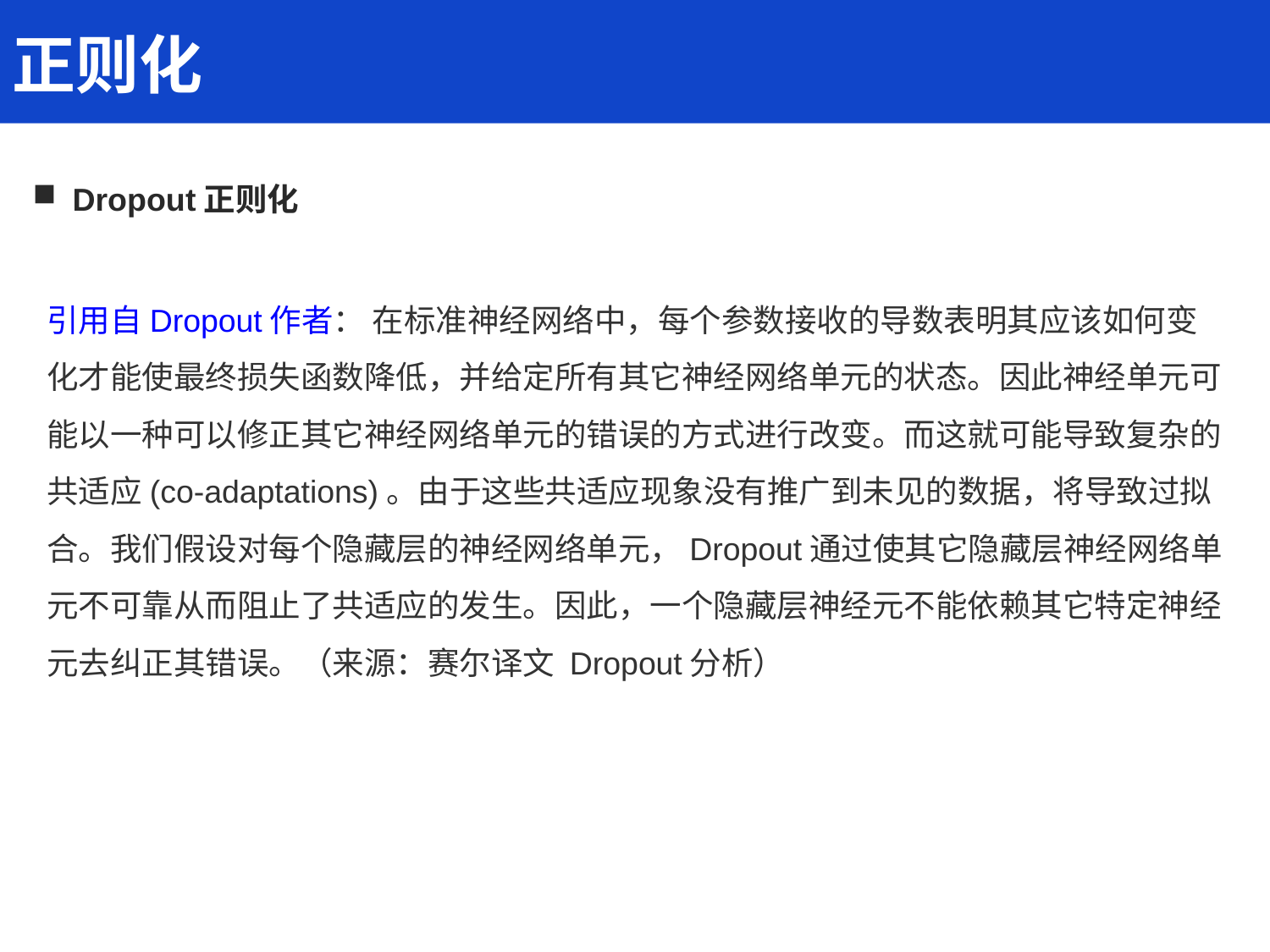

正则化
Dropout正则化
引用自Dropout作者： 在标准神经网络中，每个参数接收的导数表明其应该如何变化才能使最终损失函数降低，并给定所有其它神经网络单元的状态。因此神经单元可能以一种可以修正其它神经网络单元的错误的方式进行改变。而这就可能导致复杂的共适应(co-adaptations)。由于这些共适应现象没有推广到未见的数据，将导致过拟合。我们假设对每个隐藏层的神经网络单元，Dropout通过使其它隐藏层神经网络单元不可靠从而阻止了共适应的发生。因此，一个隐藏层神经元不能依赖其它特定神经元去纠正其错误。（来源：赛尔译文 Dropout分析）